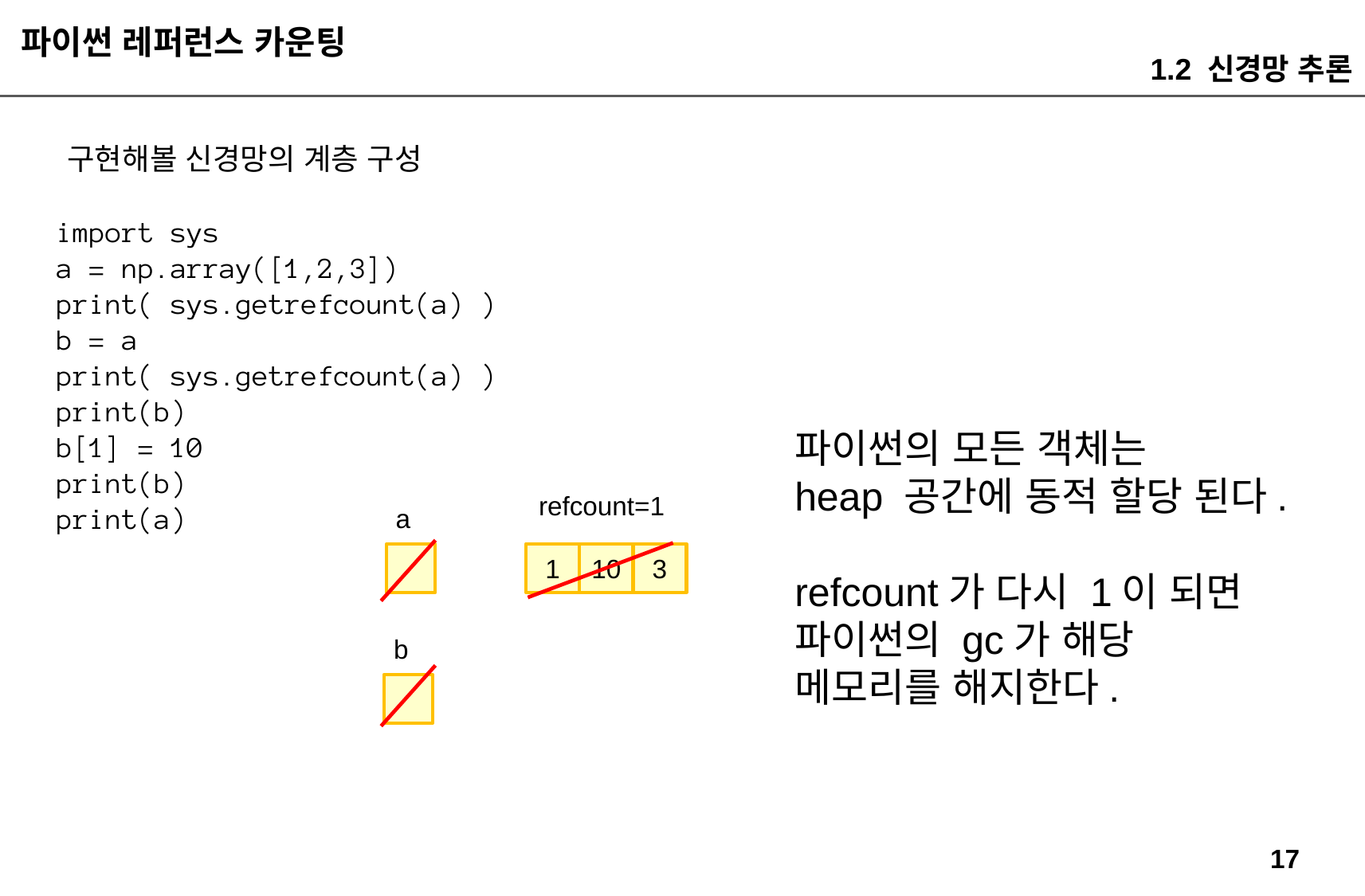

파이썬 레퍼런스 카운팅
1.2 신경망 추론
구현해볼 신경망의 계층 구성
import sys
a = np.array([1,2,3])
print( sys.getrefcount(a) )
b = a
print( sys.getrefcount(a) )
print(b)
b[1] = 10
print(b)
print(a)
파이썬의 모든 객체는
heap 공간에 동적 할당 된다.

refcount가 다시 1이 되면
파이썬의 gc가 해당
메모리를 해지한다.
refcount=1
a

1
10
3
b